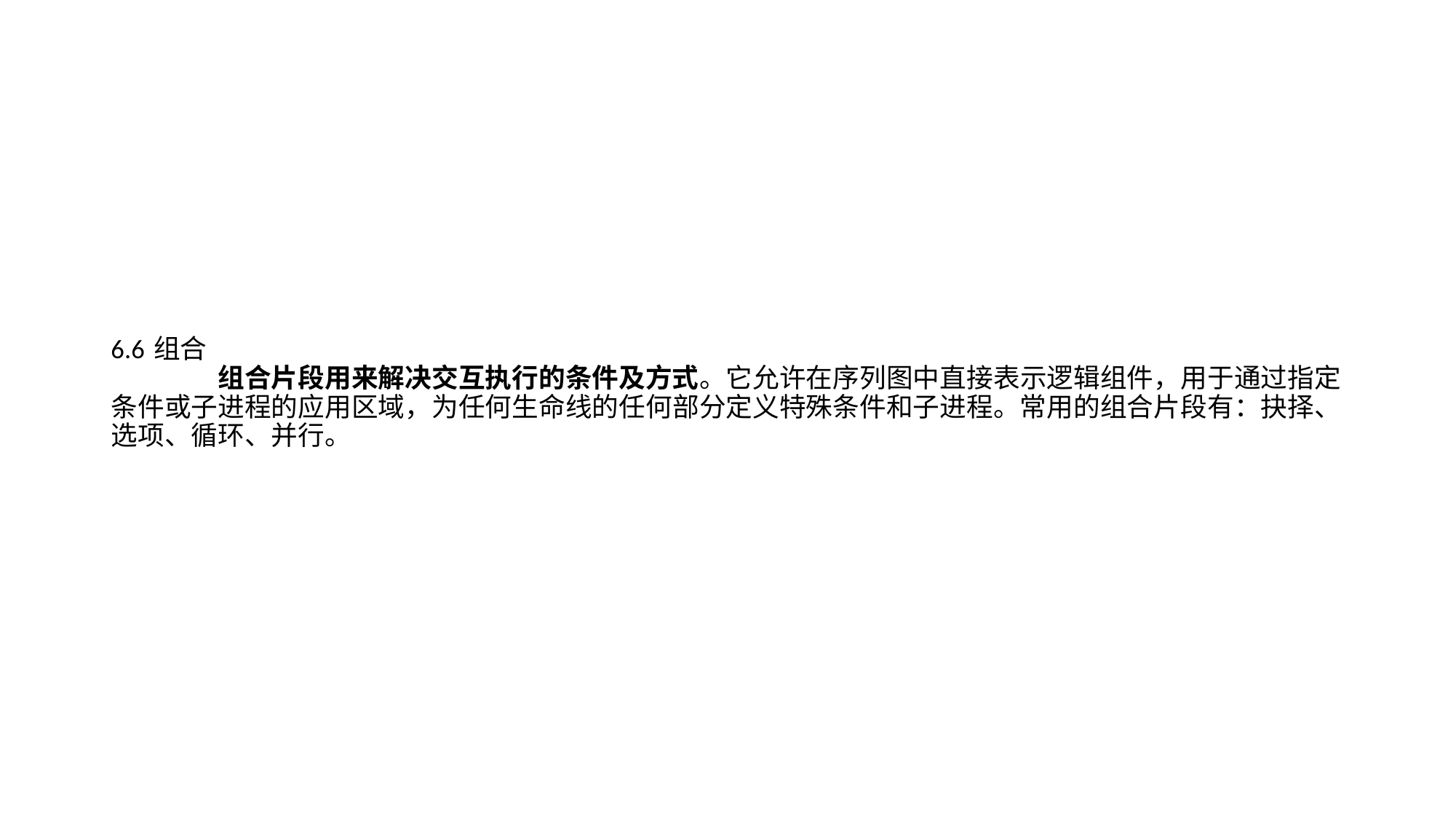

# 6.6 组合　　　　 　　　　组合片段用来解决交互执行的条件及方式。它允许在序列图中直接表示逻辑组件，用于通过指定条件或子进程的应用区域，为任何生命线的任何部分定义特殊条件和子进程。常用的组合片段有：抉择、选项、循环、并行。